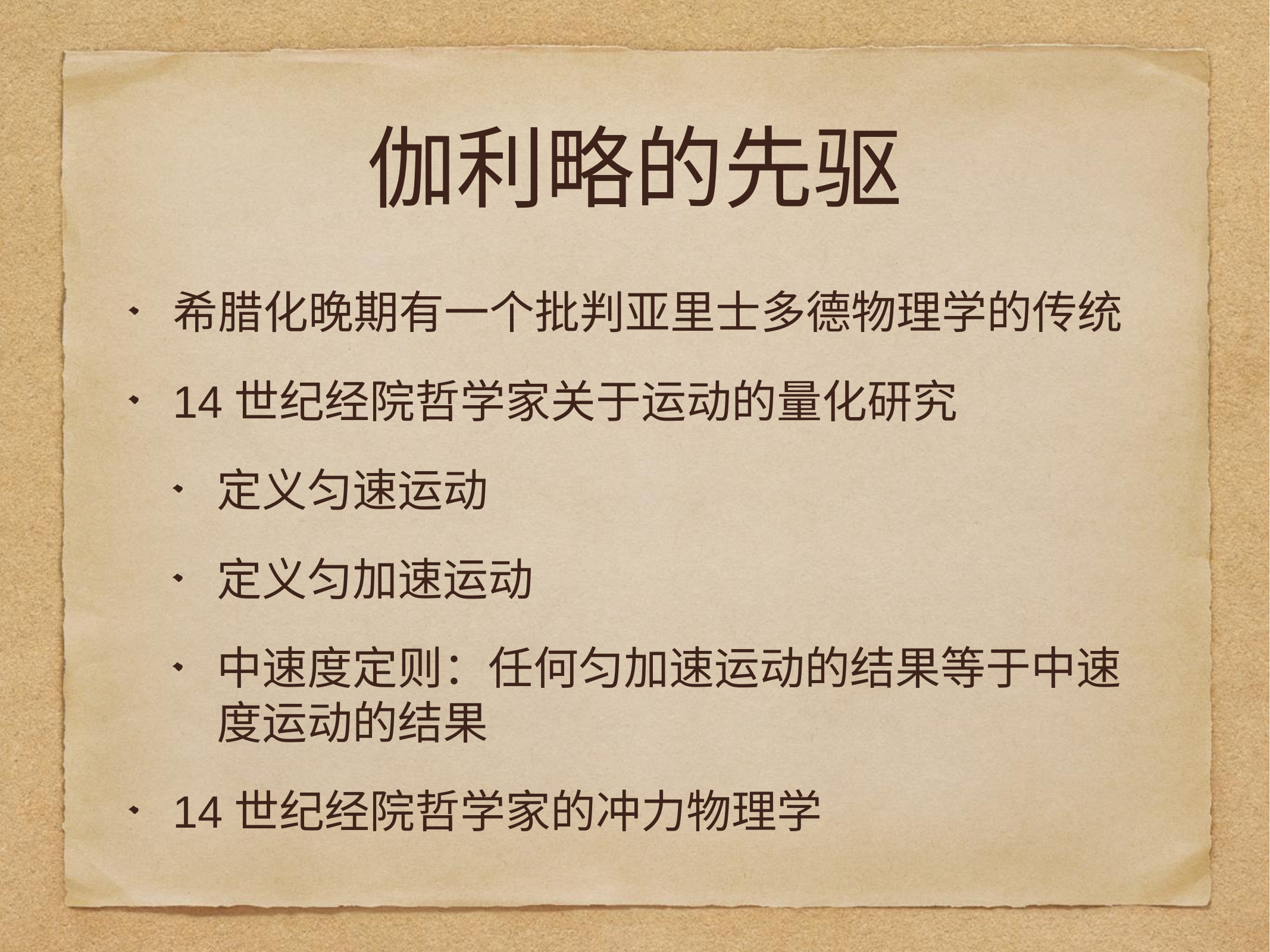

# 伽利略的先驱
希腊化晚期有一个批判亚里士多德物理学的传统
14世纪经院哲学家关于运动的量化研究
定义匀速运动
定义匀加速运动
中速度定则：任何匀加速运动的结果等于中速度运动的结果
14世纪经院哲学家的冲力物理学